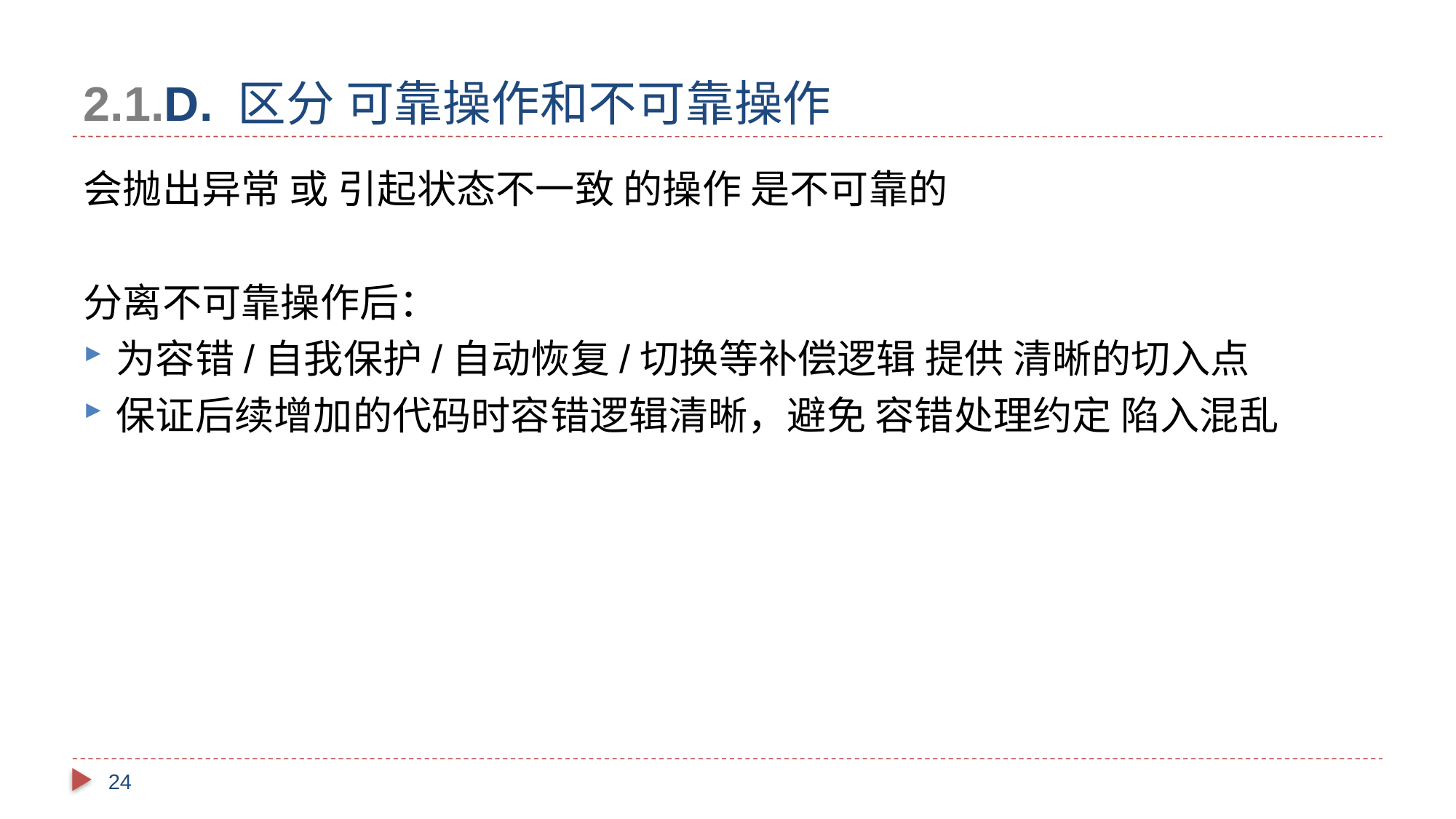

# 2.1.D. 区分 可靠操作和不可靠操作
会抛出异常 或 引起状态不一致 的操作 是不可靠的

分离不可靠操作后：
为容错/自我保护/自动恢复/切换等补偿逻辑 提供 清晰的切入点
保证后续增加的代码时容错逻辑清晰，避免 容错处理约定 陷入混乱
24